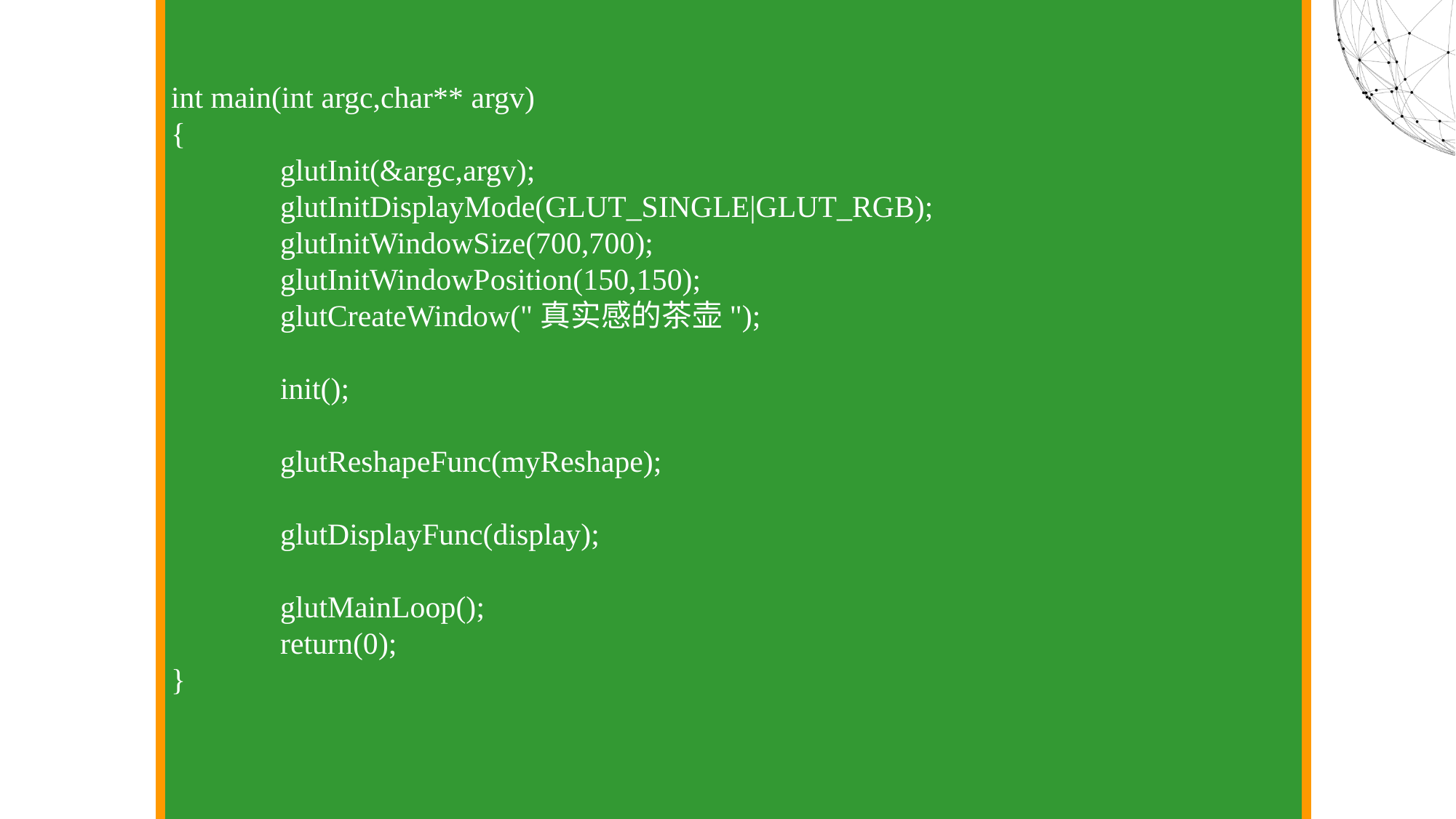

int main(int argc,char** argv)
{
	glutInit(&argc,argv);
	glutInitDisplayMode(GLUT_SINGLE|GLUT_RGB);
	glutInitWindowSize(700,700);
	glutInitWindowPosition(150,150);
	glutCreateWindow("真实感的茶壶");

	init();

	glutReshapeFunc(myReshape);

	glutDisplayFunc(display);

	glutMainLoop();
	return(0);
}